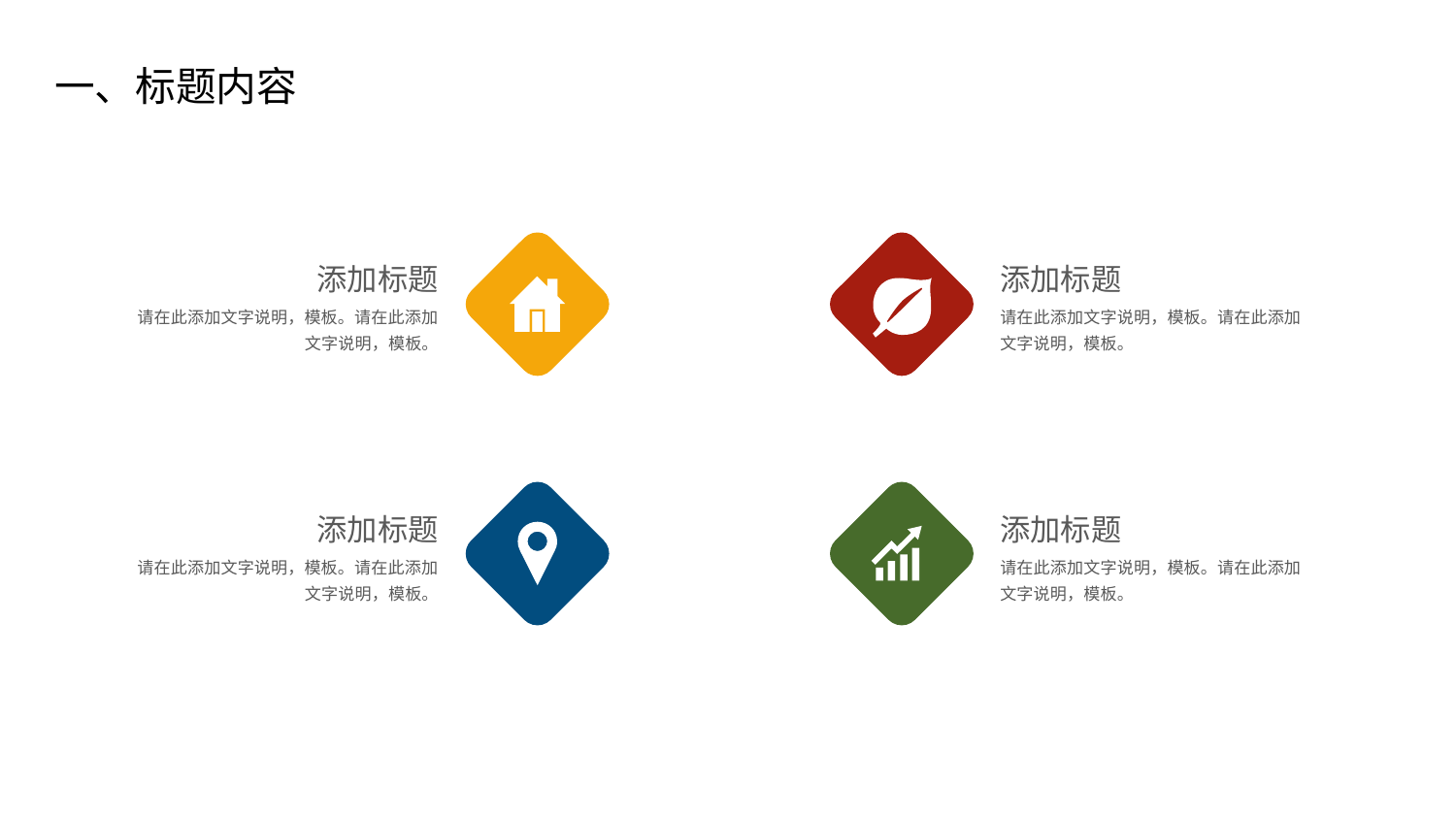

一、标题内容

添加标题
添加标题

请在此添加文字说明，模板。请在此添加文字说明，模板。
请在此添加文字说明，模板。请在此添加文字说明，模板。

添加标题
添加标题

请在此添加文字说明，模板。请在此添加文字说明，模板。
请在此添加文字说明，模板。请在此添加文字说明，模板。